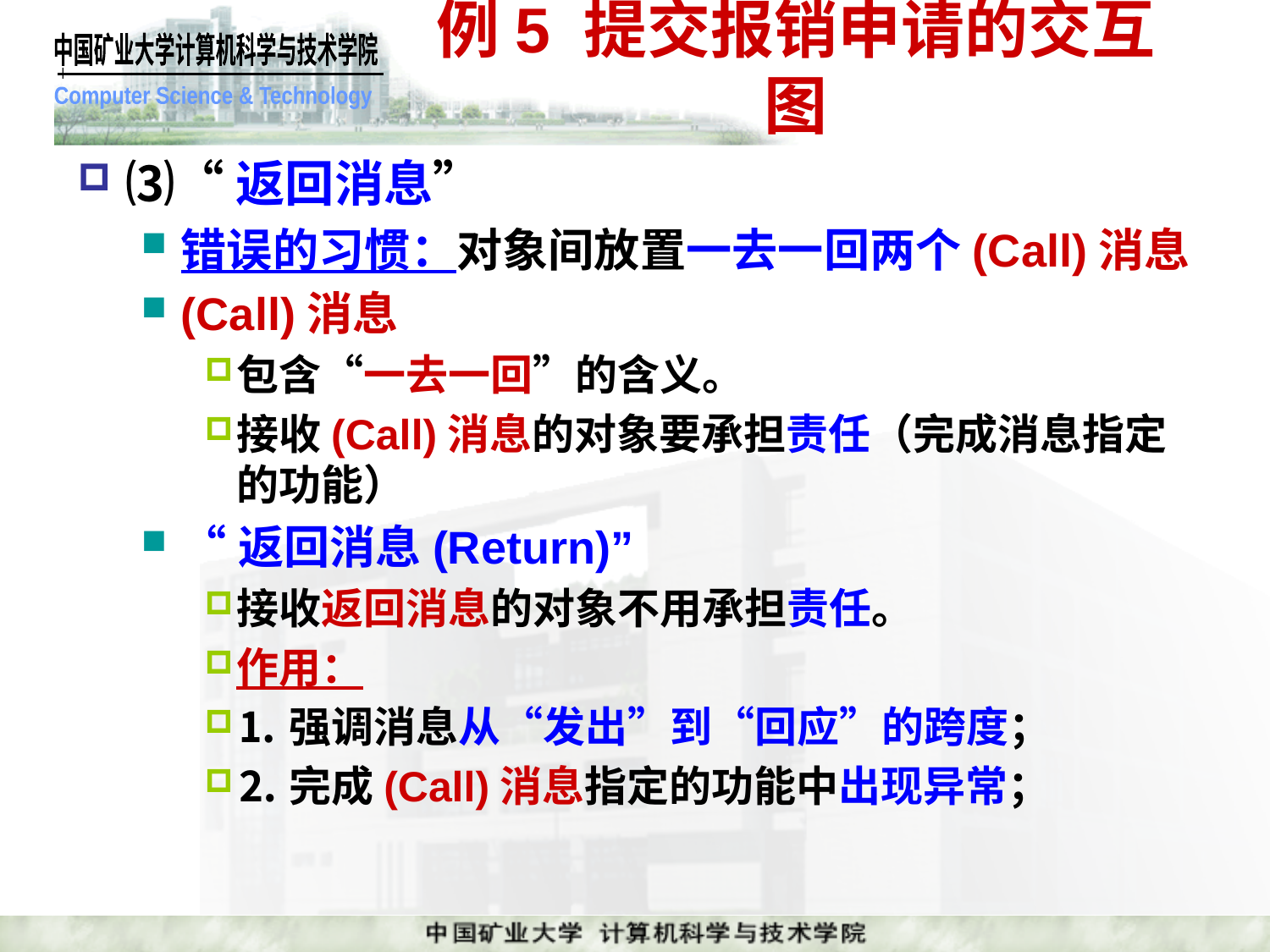

# 例5 提交报销申请的交互图
⑶“返回消息”
错误的习惯：对象间放置一去一回两个(Call)消息
(Call)消息
包含“一去一回”的含义。
接收(Call)消息的对象要承担责任（完成消息指定的功能）
“返回消息(Return)”
接收返回消息的对象不用承担责任。
作用：
⒈强调消息从“发出”到“回应”的跨度；
⒉完成(Call)消息指定的功能中出现异常；
188